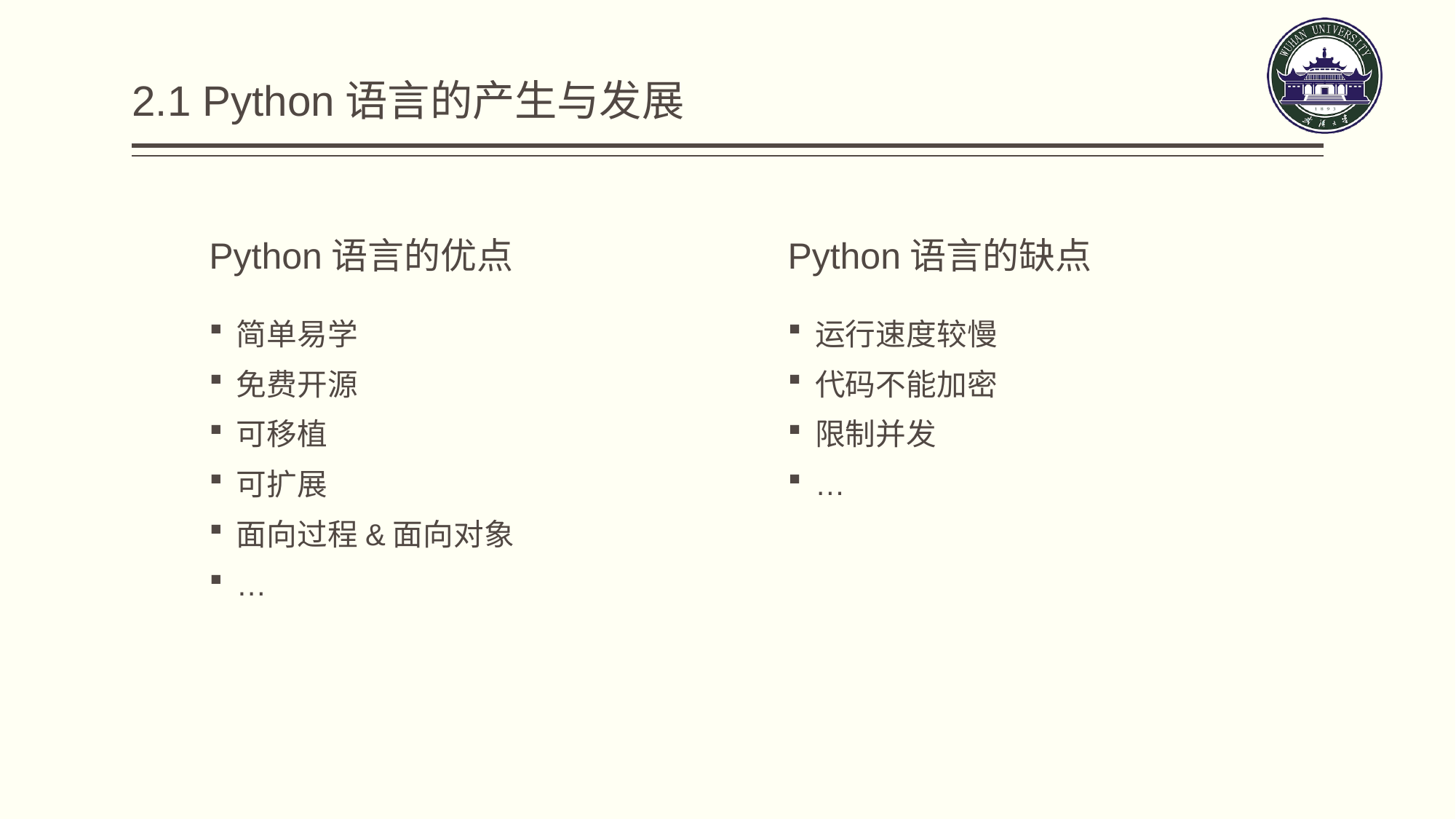

# 2.1 Python语言的产生与发展
Python语言的优点
Python语言的缺点
简单易学
免费开源
可移植
可扩展
面向过程&面向对象
…
运行速度较慢
代码不能加密
限制并发
…